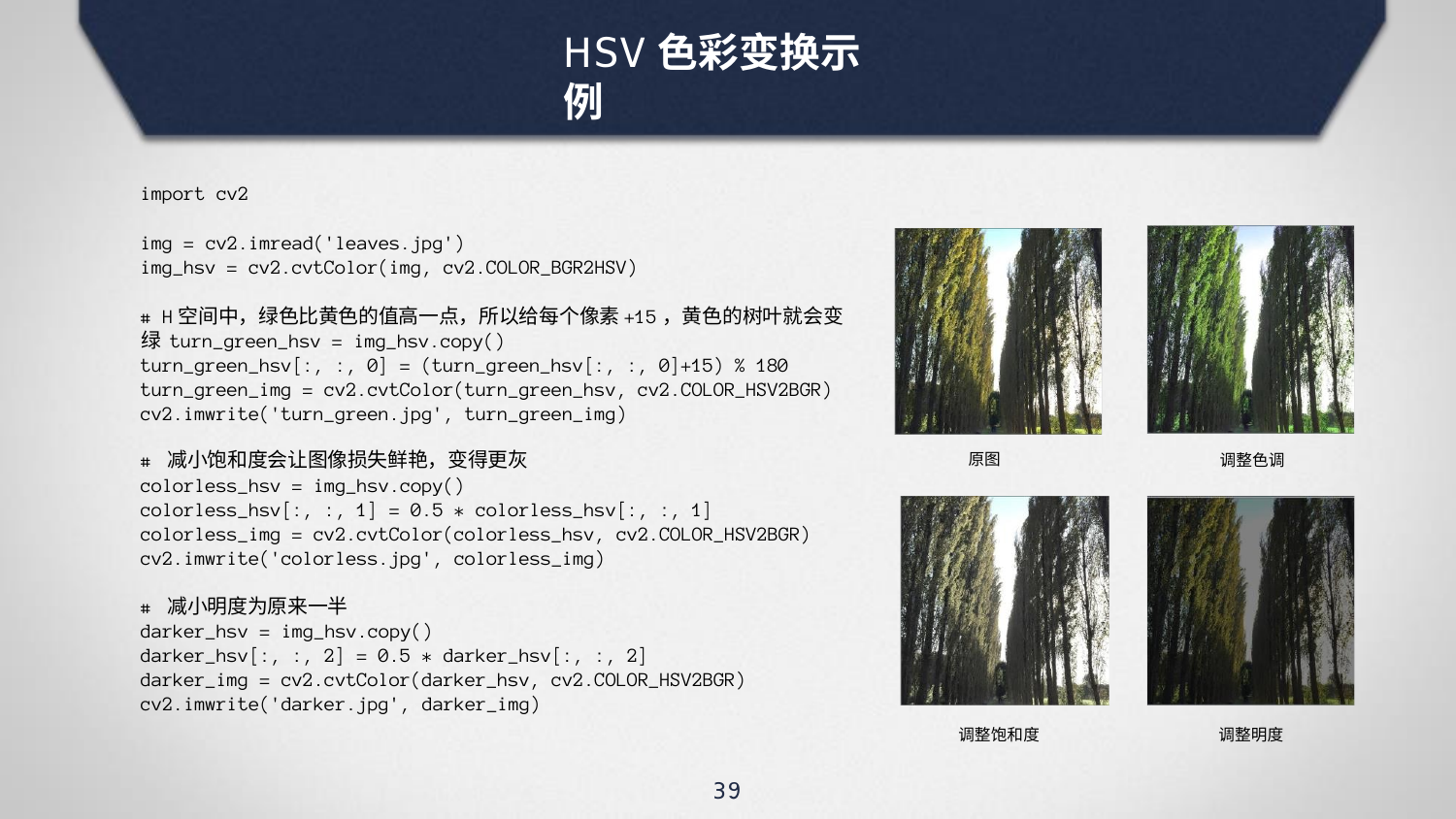

# HSV色彩变换示例
import cv2

img = cv2.imread('leaves.jpg')
img_hsv = cv2.cvtColor(img, cv2.COLOR_BGR2HSV)

# H空间中，绿色比黄色的值高一点，所以给每个像素+15，黄色的树叶就会变绿 turn_green_hsv = img_hsv.copy()
turn_green_hsv[:, :, 0] = (turn_green_hsv[:, :, 0]+15) % 180  turn_green_img = cv2.cvtColor(turn_green_hsv, cv2.COLOR_HSV2BGR)  cv2.imwrite('turn_green.jpg', turn_green_img)

# 减小饱和度会让图像损失鲜艳，变得更灰
colorless_hsv = img_hsv.copy()
colorless_hsv[:, :, 1] = 0.5 * colorless_hsv[:, :, 1]  colorless_img = cv2.cvtColor(colorless_hsv, cv2.COLOR_HSV2BGR)  cv2.imwrite('colorless.jpg', colorless_img)
原图
调整色调

# 减小明度为原来一半
darker_hsv = img_hsv.copy()
darker_hsv[:, :, 2] = 0.5 * darker_hsv[:, :, 2]  darker_img = cv2.cvtColor(darker_hsv, cv2.COLOR_HSV2BGR)  cv2.imwrite('darker.jpg', darker_img)
调整饱和度
调整明度
39